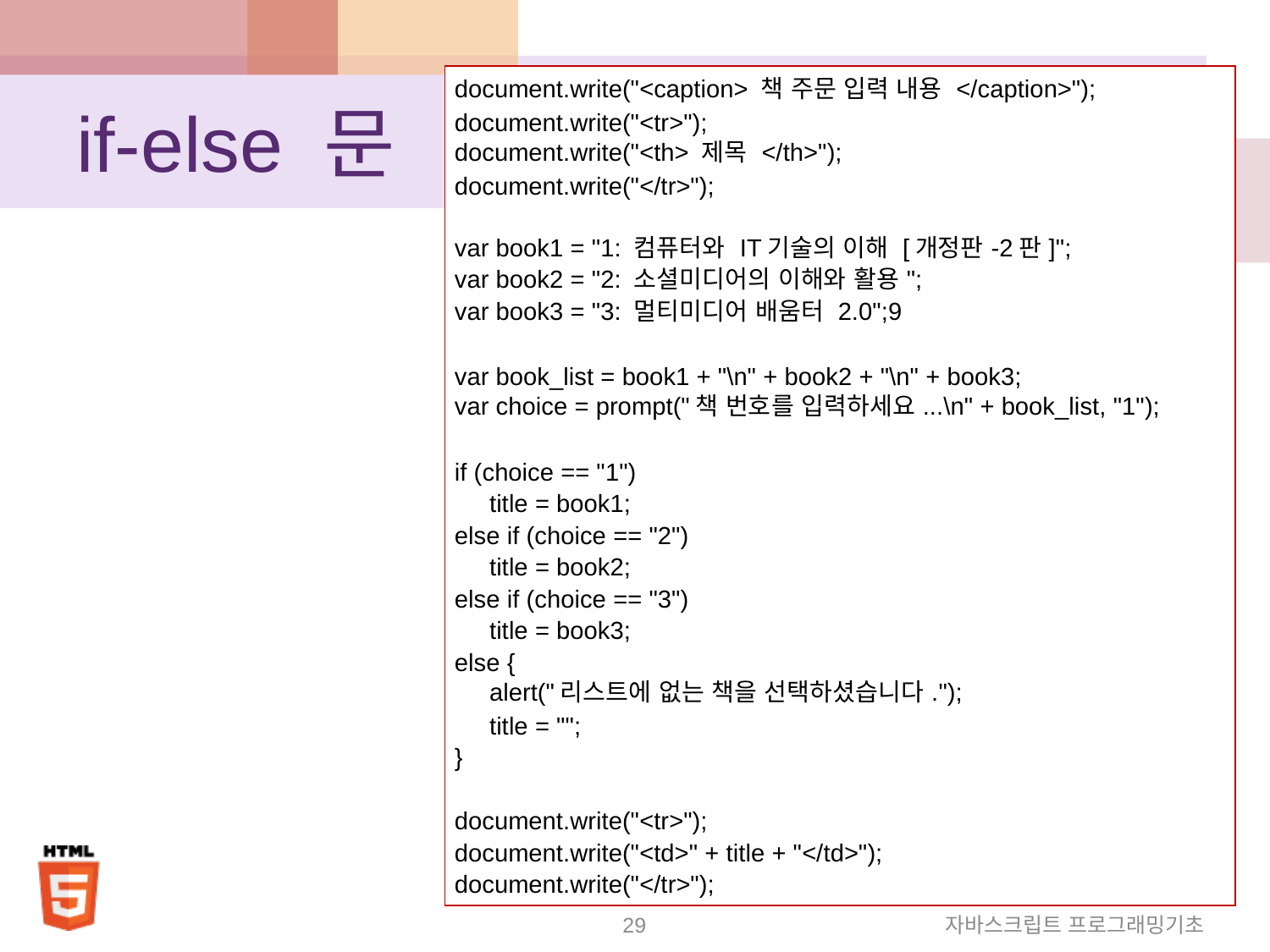

| document.write("<caption> 책 주문 입력 내용 </caption>"); document.write("<tr>"); document.write("<th> 제목 </th>"); document.write("</tr>"); var book1 = "1: 컴퓨터와 IT기술의 이해 [개정판-2판]"; var book2 = "2: 소셜미디어의 이해와 활용"; var book3 = "3: 멀티미디어 배움터 2.0";9 var book\_list = book1 + "\n" + book2 + "\n" + book3; var choice = prompt("책 번호를 입력하세요...\n" + book\_list, "1"); if (choice == "1") title = book1; else if (choice == "2") title = book2; else if (choice == "3") title = book3; else { alert("리스트에 없는 책을 선택하셨습니다."); title = ""; } document.write("<tr>"); document.write("<td>" + title + "</td>"); document.write("</tr>"); |
| --- |
# if-else 문
29
자바스크립트 프로그래밍기초